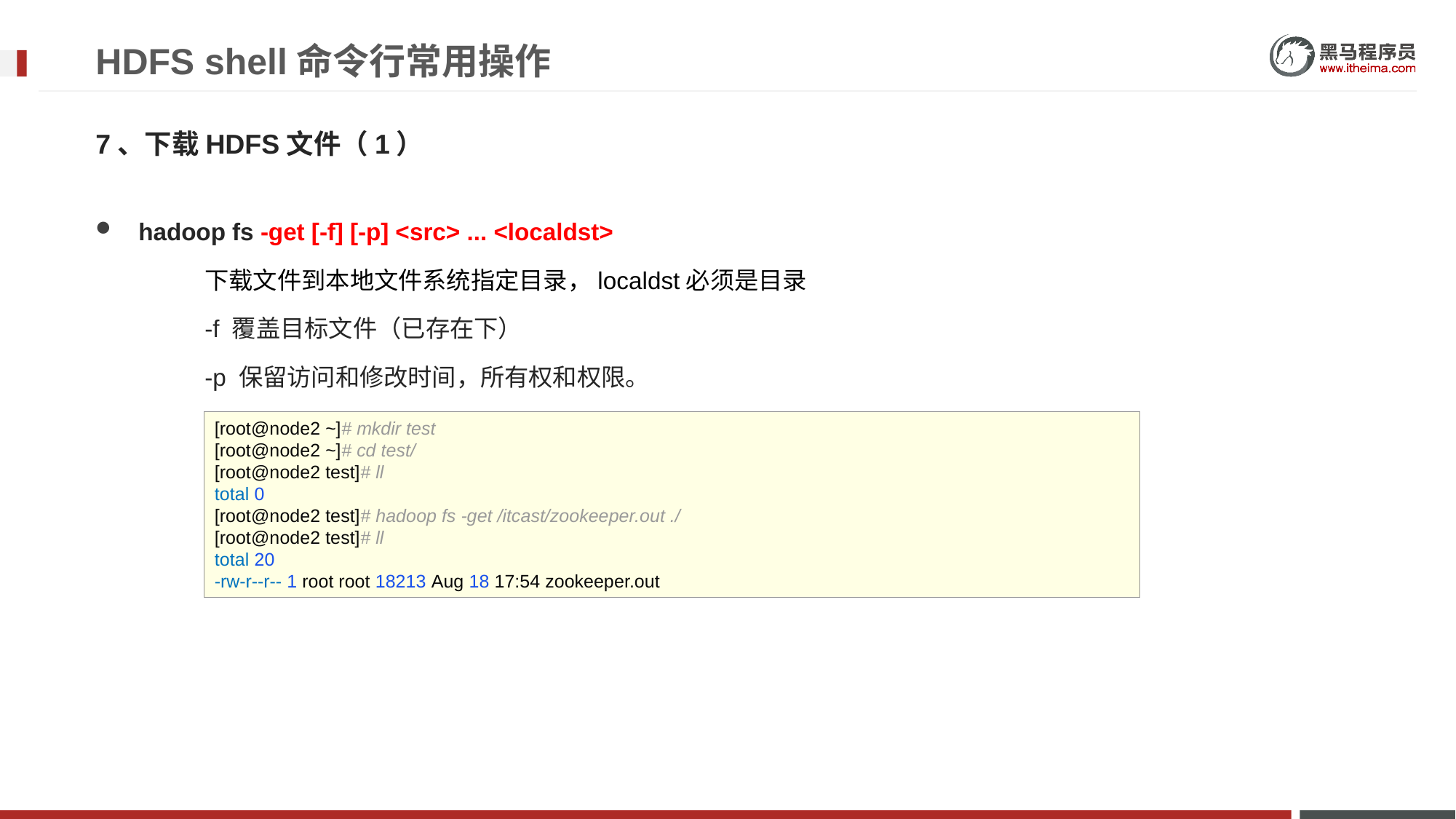

# HDFS shell命令行常用操作
7、下载HDFS文件（1）
hadoop fs -get [-f] [-p] <src> ... <localdst>
	下载文件到本地文件系统指定目录，localdst必须是目录
	-f 覆盖目标文件（已存在下）
	-p 保留访问和修改时间，所有权和权限。

[root@node2 ~]# mkdir test
[root@node2 ~]# cd test/
[root@node2 test]# ll
total 0
[root@node2 test]# hadoop fs -get /itcast/zookeeper.out ./
[root@node2 test]# ll
total 20
-rw-r--r-- 1 root root 18213 Aug 18 17:54 zookeeper.out